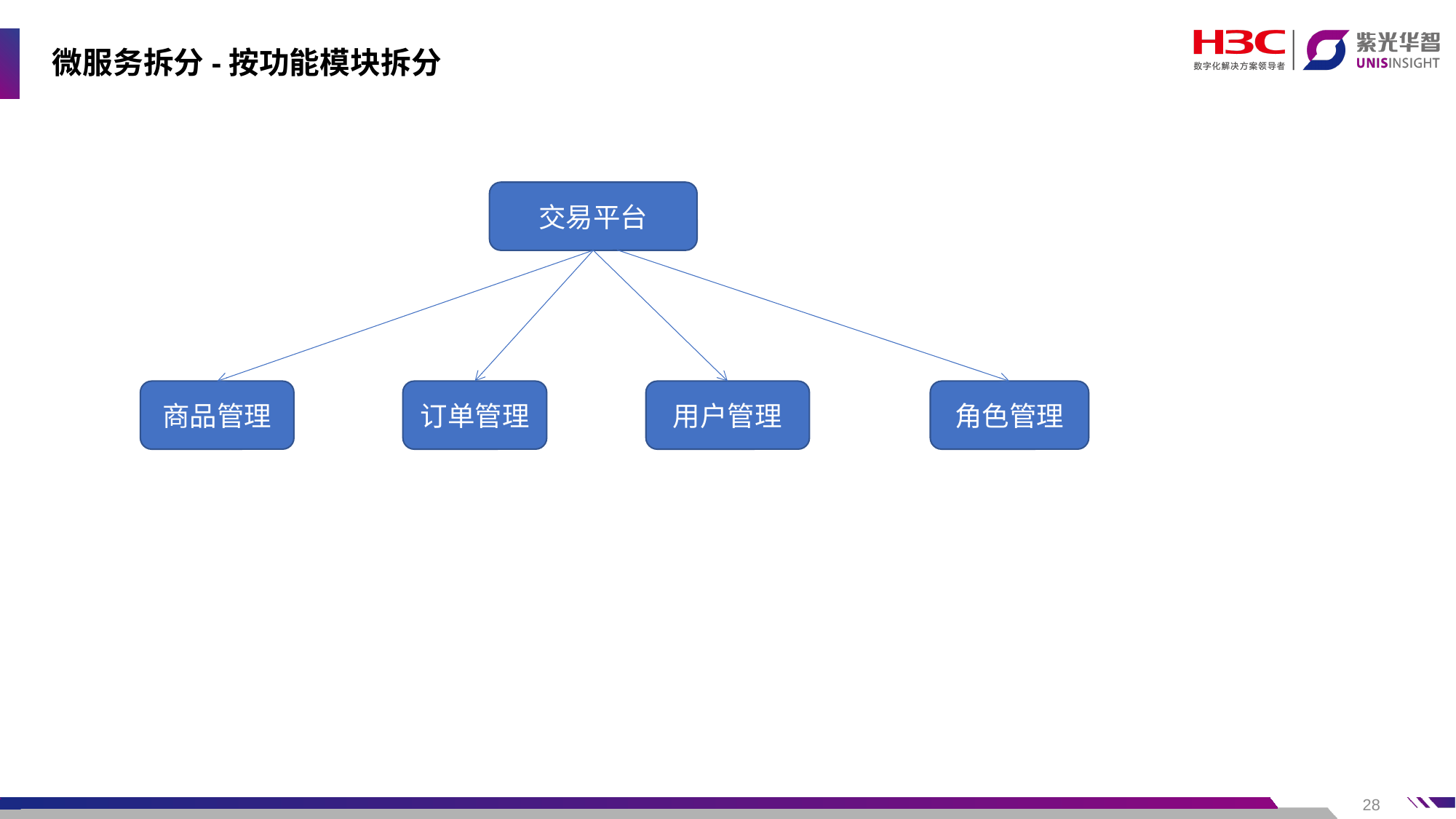

# 微服务拆分-按功能模块拆分
交易平台
商品管理
订单管理
用户管理
角色管理